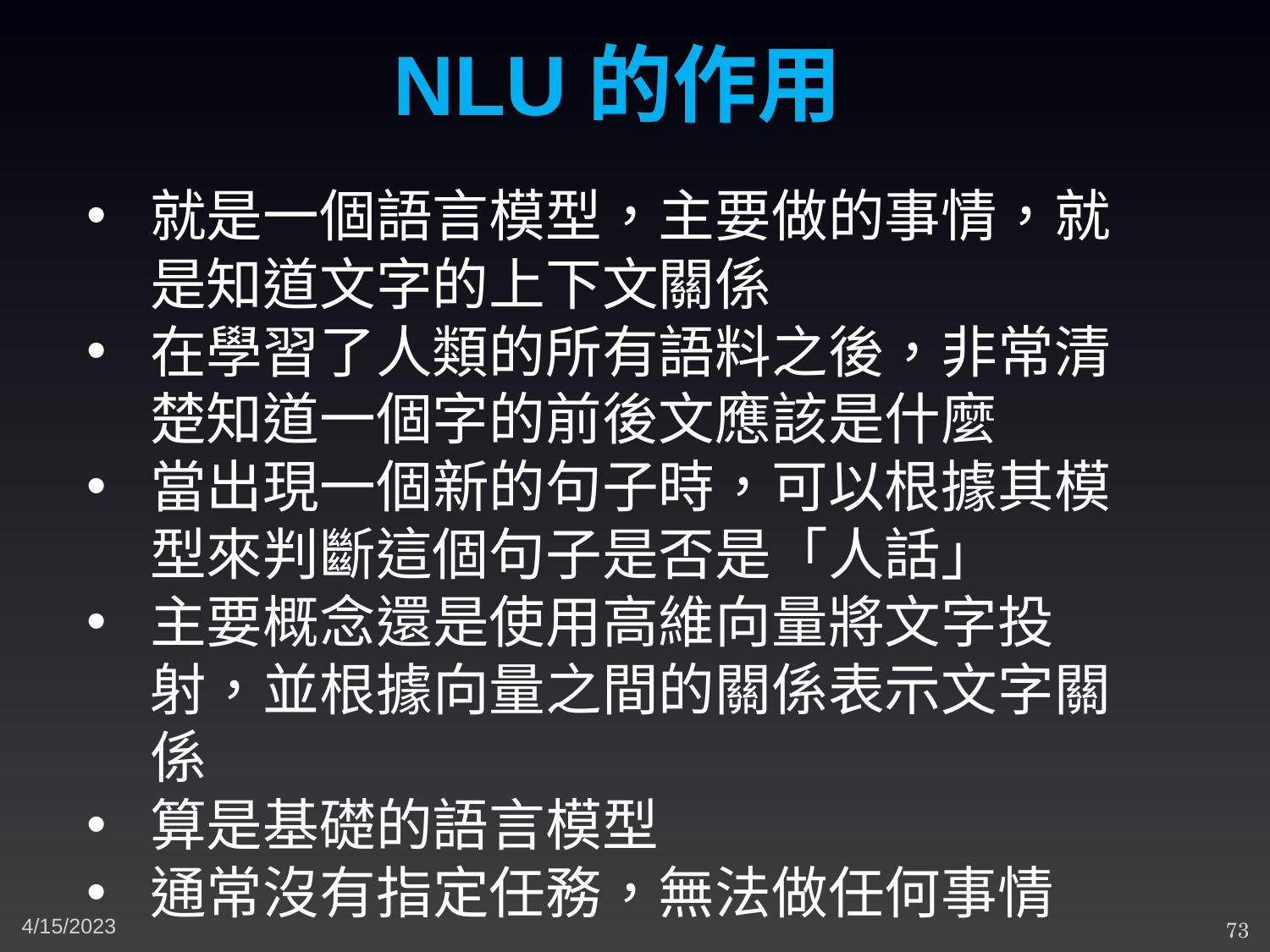

NLU的作用
就是一個語言模型，主要做的事情，就是知道文字的上下文關係
在學習了人類的所有語料之後，非常清楚知道一個字的前後文應該是什麼
當出現一個新的句子時，可以根據其模型來判斷這個句子是否是「人話」
主要概念還是使用高維向量將文字投射，並根據向量之間的關係表示文字關係
算是基礎的語言模型
通常沒有指定任務，無法做任何事情
4/15/2023
73